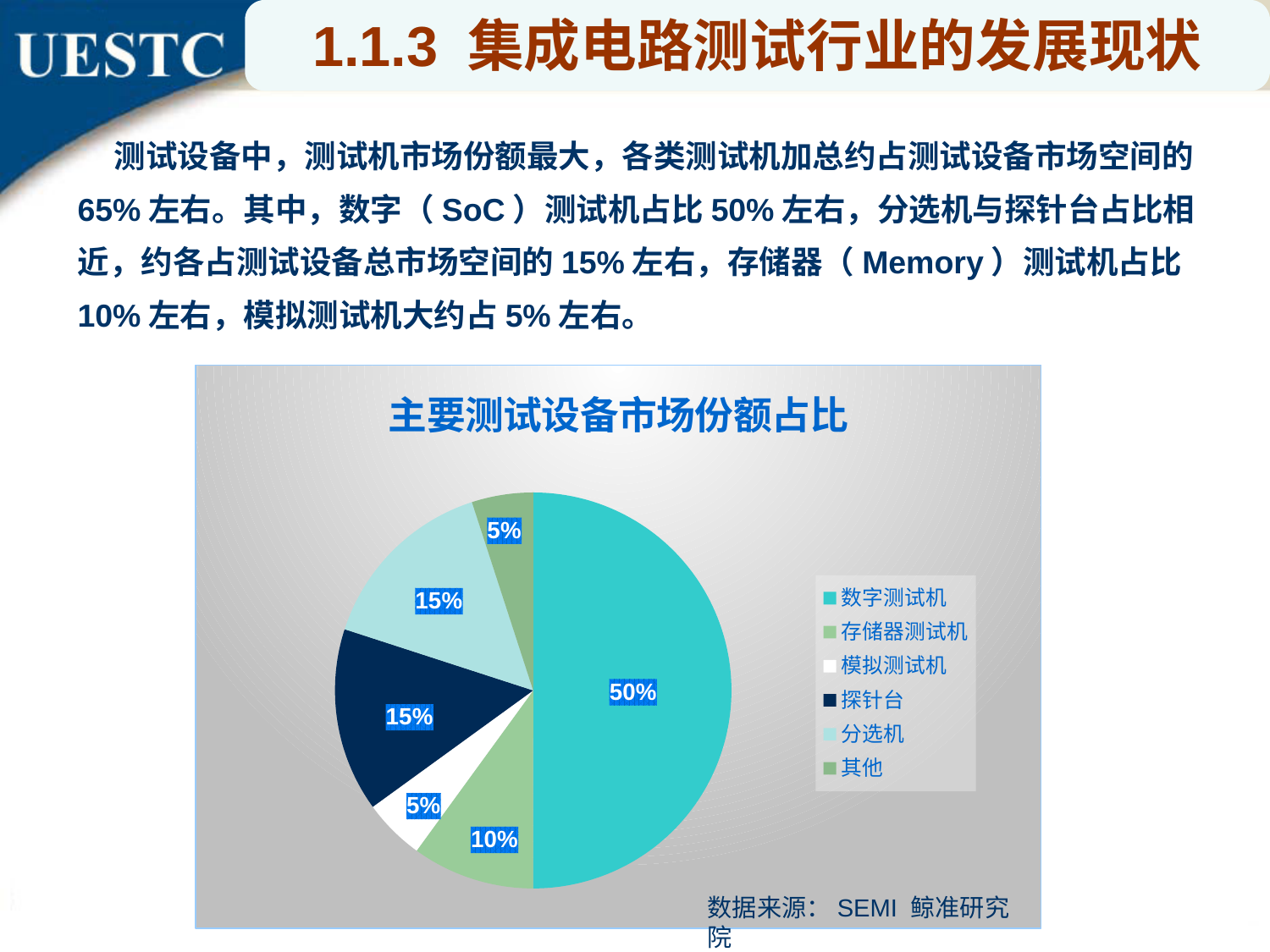

1.1.3 集成电路测试行业的发展现状
    测试设备中，测试机市场份额最大，各类测试机加总约占测试设备市场空间的65%左右。其中，数字（SoC）测试机占比50%左右，分选机与探针台占比相近，约各占测试设备总市场空间的15%左右，存储器（Memory）测试机占比10%左右，模拟测试机大约占5%左右。

### Chart:

| Category | 主要测试设备市场份额占比 |
|---|---|
| 数字测试机 | 0.5 |
| 存储器测试机 | 0.1 |
| 模拟测试机 | 0.05 |
| 探针台 | 0.15000000000000002 |
| 分选机 | 0.15000000000000002 |
| 其他 | 0.05 |
数据来源：SEMI 鲸准研究院